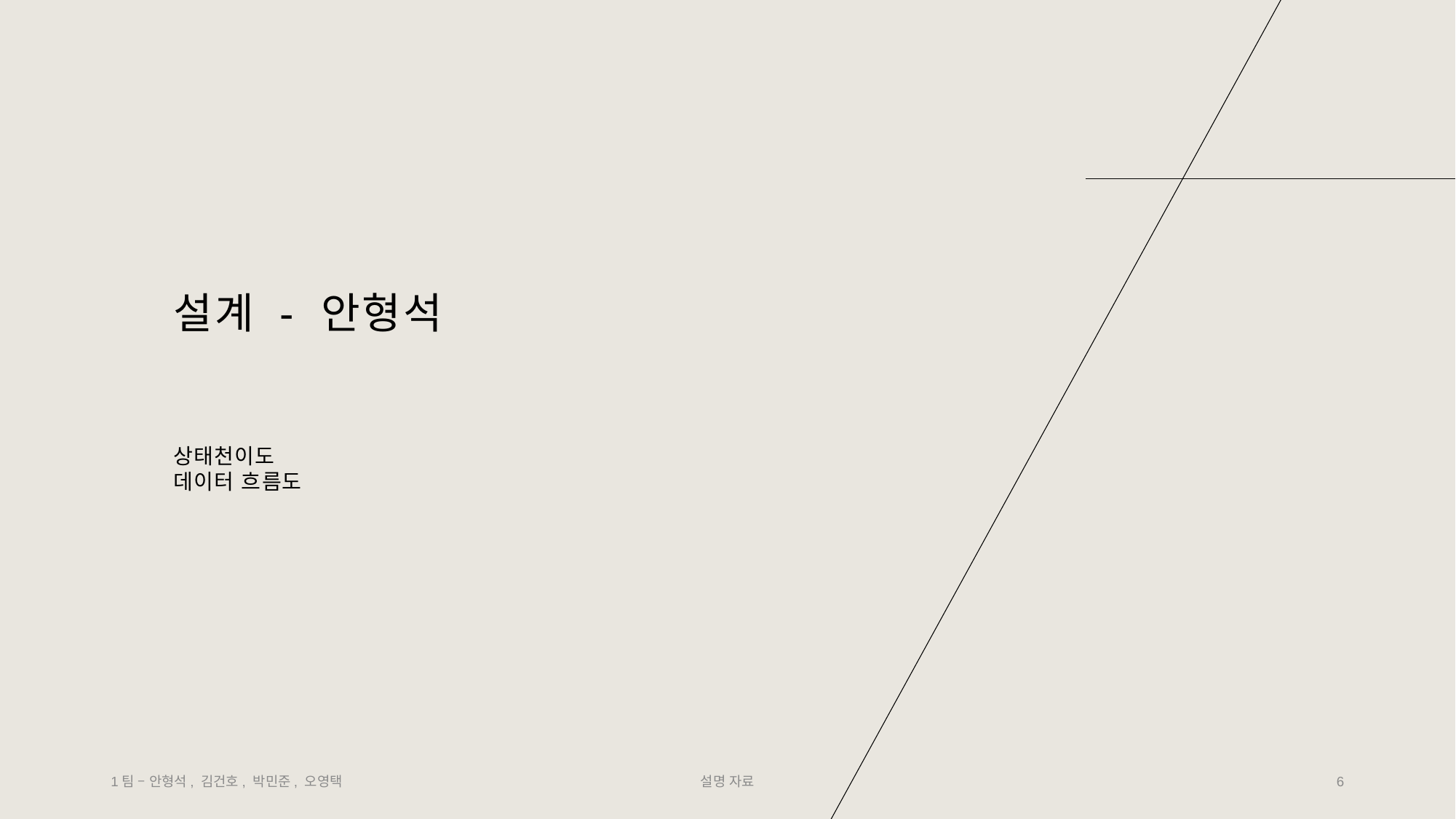

# 설계 - 안형석
상태천이도
데이터 흐름도
1팀 – 안형석, 김건호, 박민준, 오영택
설명 자료
6